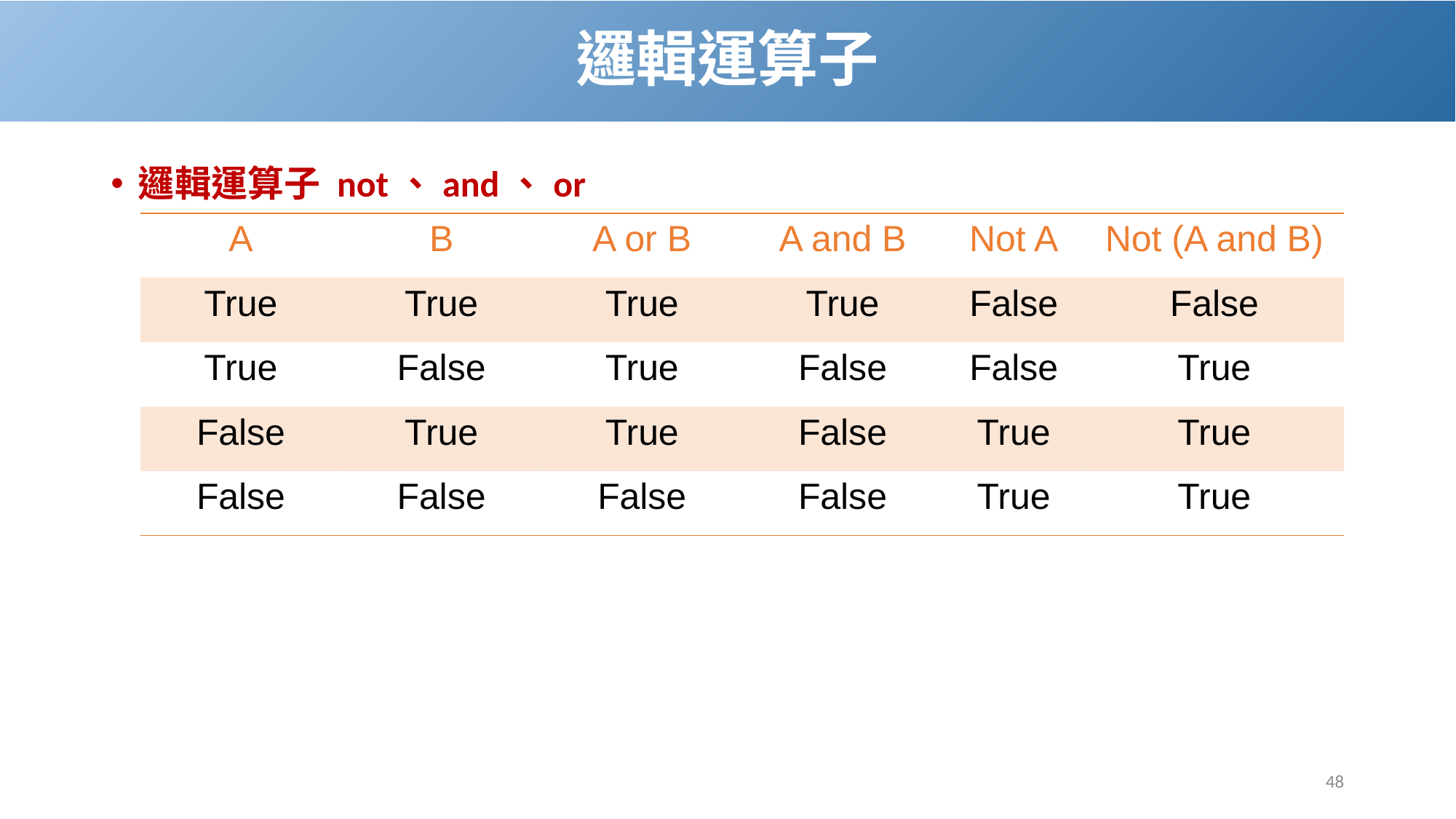

# 邏輯運算子
邏輯運算子 not、and、or
| A | B | A or B | A and B | Not A | Not (A and B) |
| --- | --- | --- | --- | --- | --- |
| True | True | True | True | False | False |
| True | False | True | False | False | True |
| False | True | True | False | True | True |
| False | False | False | False | True | True |
48